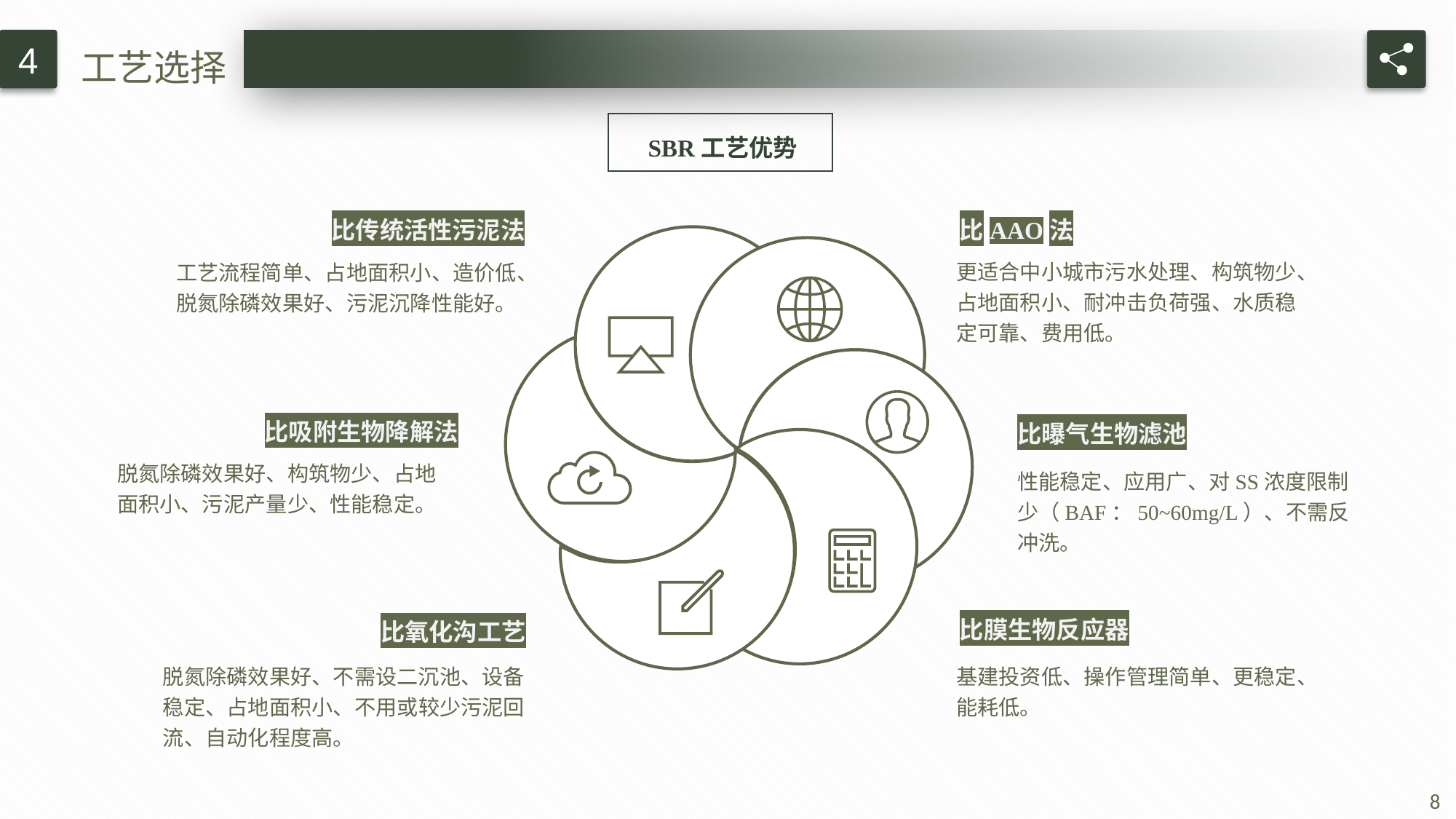

工艺选择
4

SBR工艺优势
比传统活性污泥法
比AAO法

更适合中小城市污水处理、构筑物少、占地面积小、耐冲击负荷强、水质稳定可靠、费用低。

工艺流程简单、占地面积小、造价低、脱氮除磷效果好、污泥沉降性能好。

比吸附生物降解法
比曝气生物滤池

脱氮除磷效果好、构筑物少、占地面积小、污泥产量少、性能稳定。

性能稳定、应用广、对SS浓度限制少（BAF：50~60mg/L）、不需反冲洗。

比膜生物反应器
比氧化沟工艺
脱氮除磷效果好、不需设二沉池、设备稳定、占地面积小、不用或较少污泥回流、自动化程度高。
基建投资低、操作管理简单、更稳定、能耗低。
8